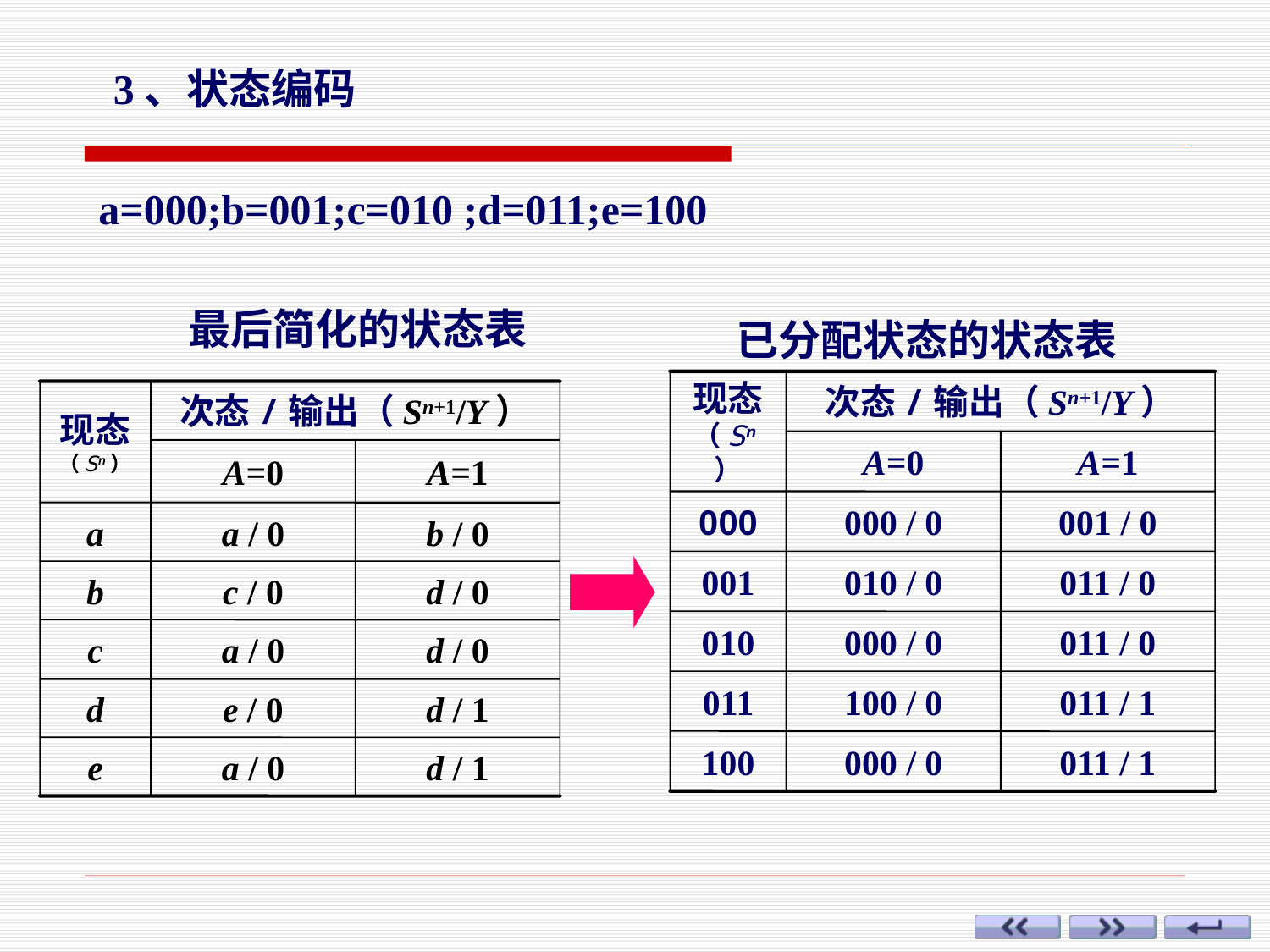

3、状态编码
a=000;b=001;c=010 ;d=011;e=100
最后简化的状态表
现态（Sn）

次态/输出（Sn+1/Y）

A=0

A=1

a

a / 0
b / 0
b

c / 0
d / 0
c

a / 0
d / 0
d

e / 0
d / 1
e

a / 0
d / 1

已分配状态的状态表
现态（Sn）

次态/输出（Sn+1/Y）

A=0

A=1

000

000 / 0
001 / 0
001

010 / 0
011 / 0
010

000 / 0
011 / 0
011

100 / 0
011 / 1
100

000 / 0
011 / 1